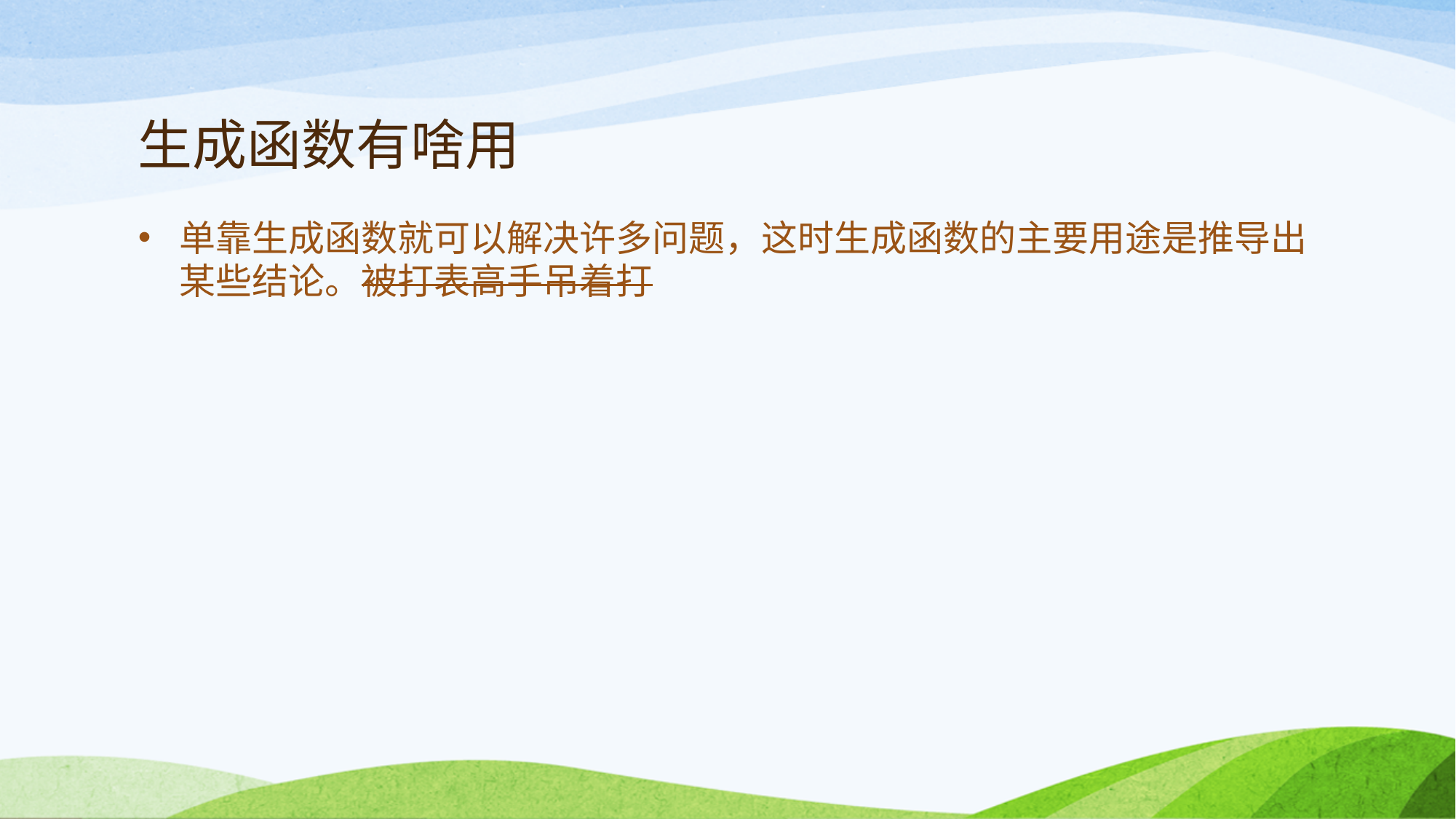

# 生成函数有啥用
单靠生成函数就可以解决许多问题，这时生成函数的主要用途是推导出某些结论。被打表高手吊着打